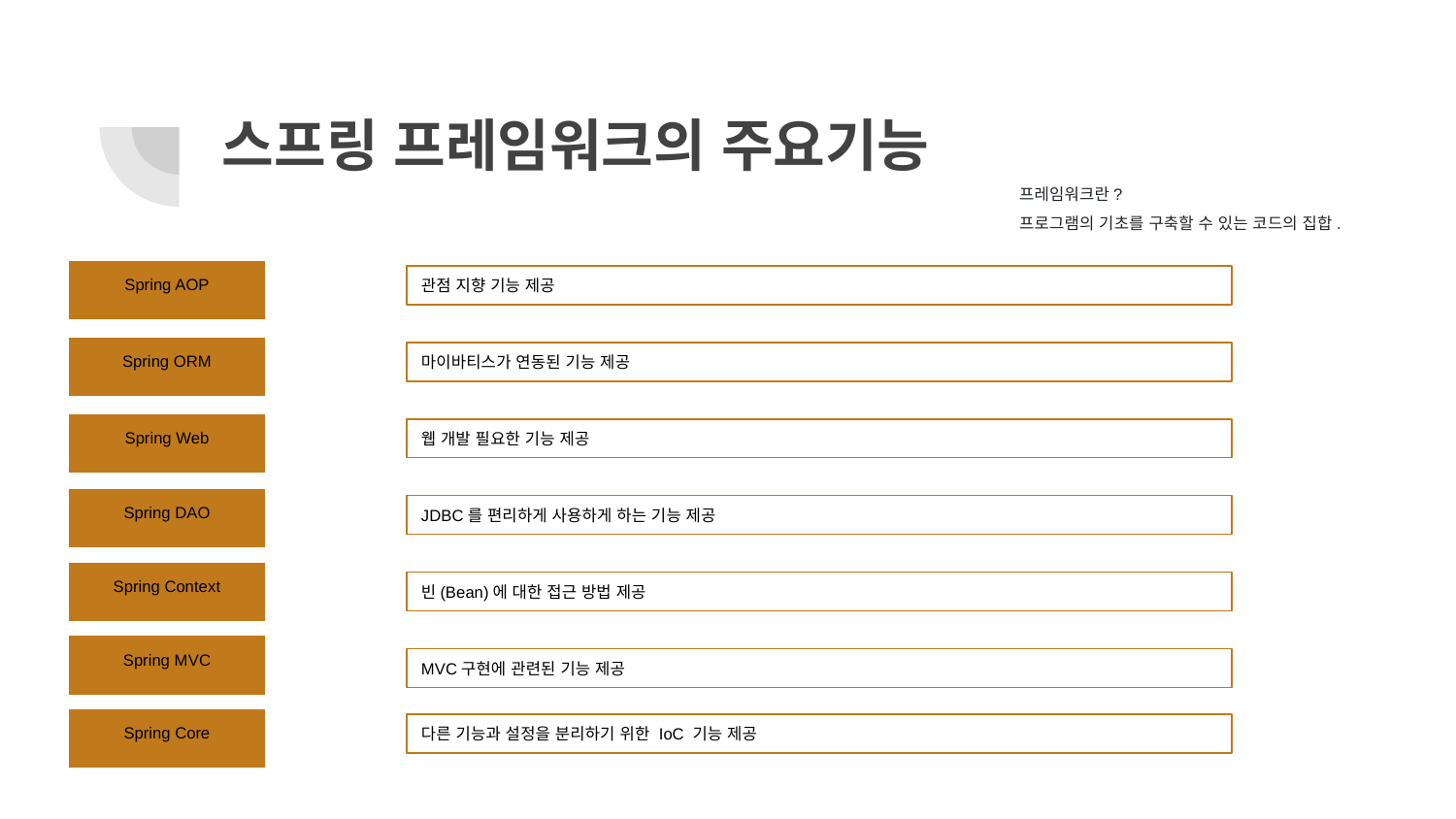

# 스프링 프레임워크의 주요기능
프레임워크란?
프로그램의 기초를 구축할 수 있는 코드의 집합.
Spring AOP
관점 지향 기능 제공
Spring ORM
마이바티스가 연동된 기능 제공
Spring Web
웹 개발 필요한 기능 제공
Spring DAO
JDBC를 편리하게 사용하게 하는 기능 제공
Spring Context
빈(Bean)에 대한 접근 방법 제공
Spring MVC
MVC구현에 관련된 기능 제공
Spring Core
다른 기능과 설정을 분리하기 위한 IoC 기능 제공